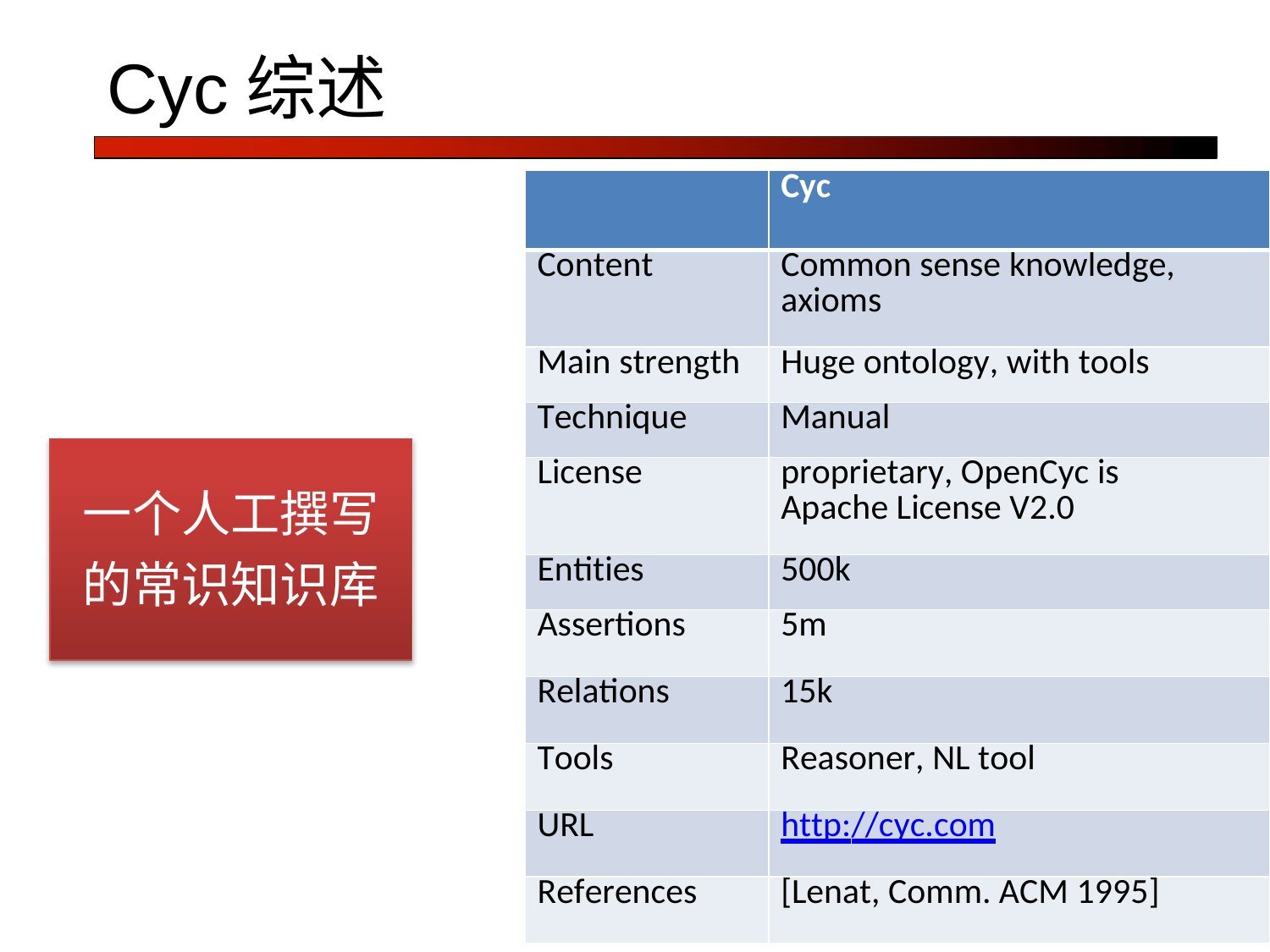

# Cyc综述

|  | Cyc |
| --- | --- |
| Content | Common sense knowledge, axioms |
| Main strength | Huge ontology, with tools |
| Technique | Manual |
| License | proprietary, OpenCyc is Apache License V2.0 |
| Entities | 500k |
| Assertions | 5m |
| Relations | 15k |
| Tools | Reasoner, NL tool |
| URL | http://cyc.com |
| References | [Lenat, Comm. ACM 1995] |

一个人工撰写 的常识知识库